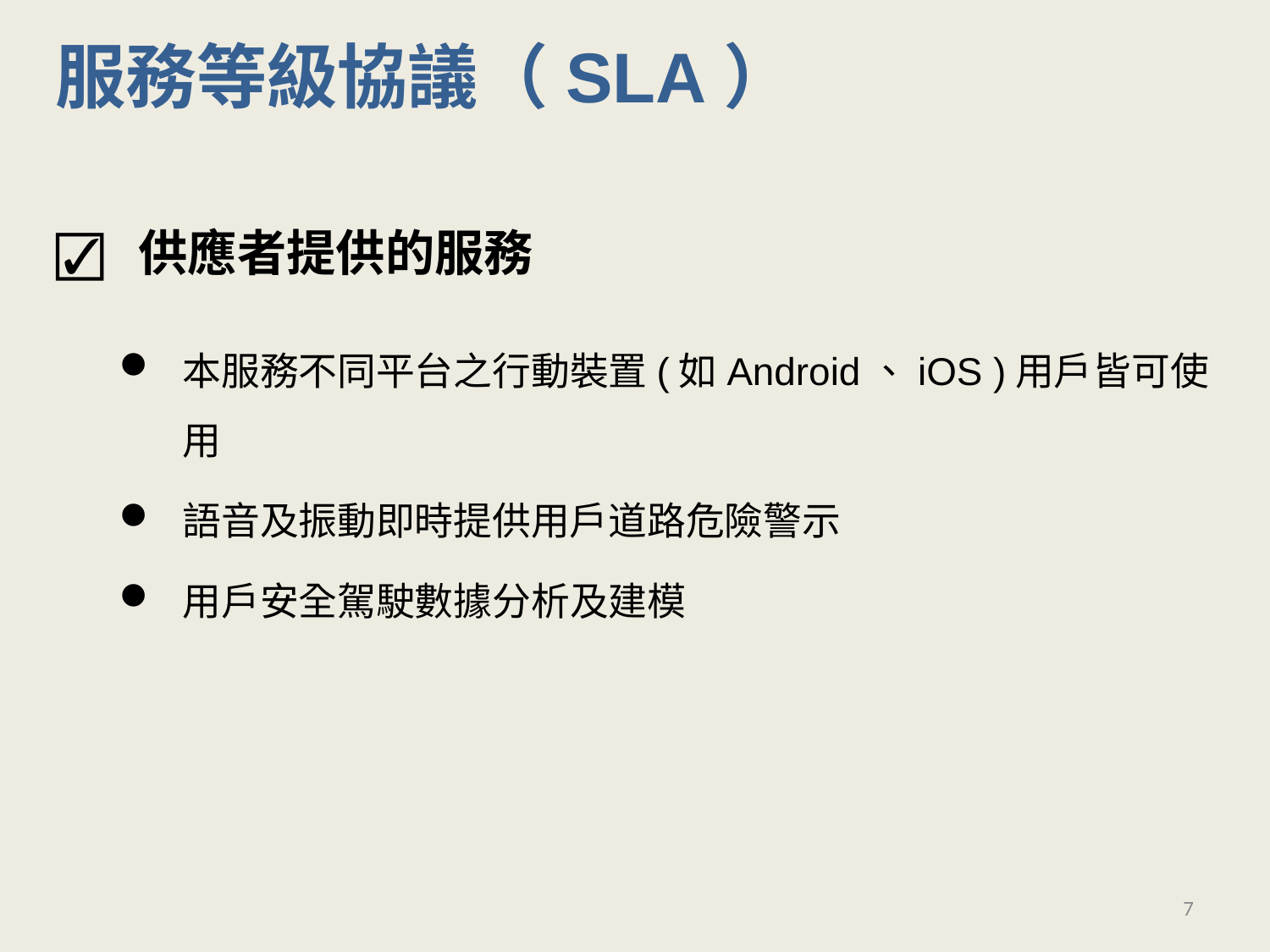

服務等級協議（SLA）
☑️  供應者提供的服務
本服務不同平台之行動裝置(如Android、iOS )用戶皆可使用
語音及振動即時提供用戶道路危險警示
用戶安全駕駛數據分析及建模

7